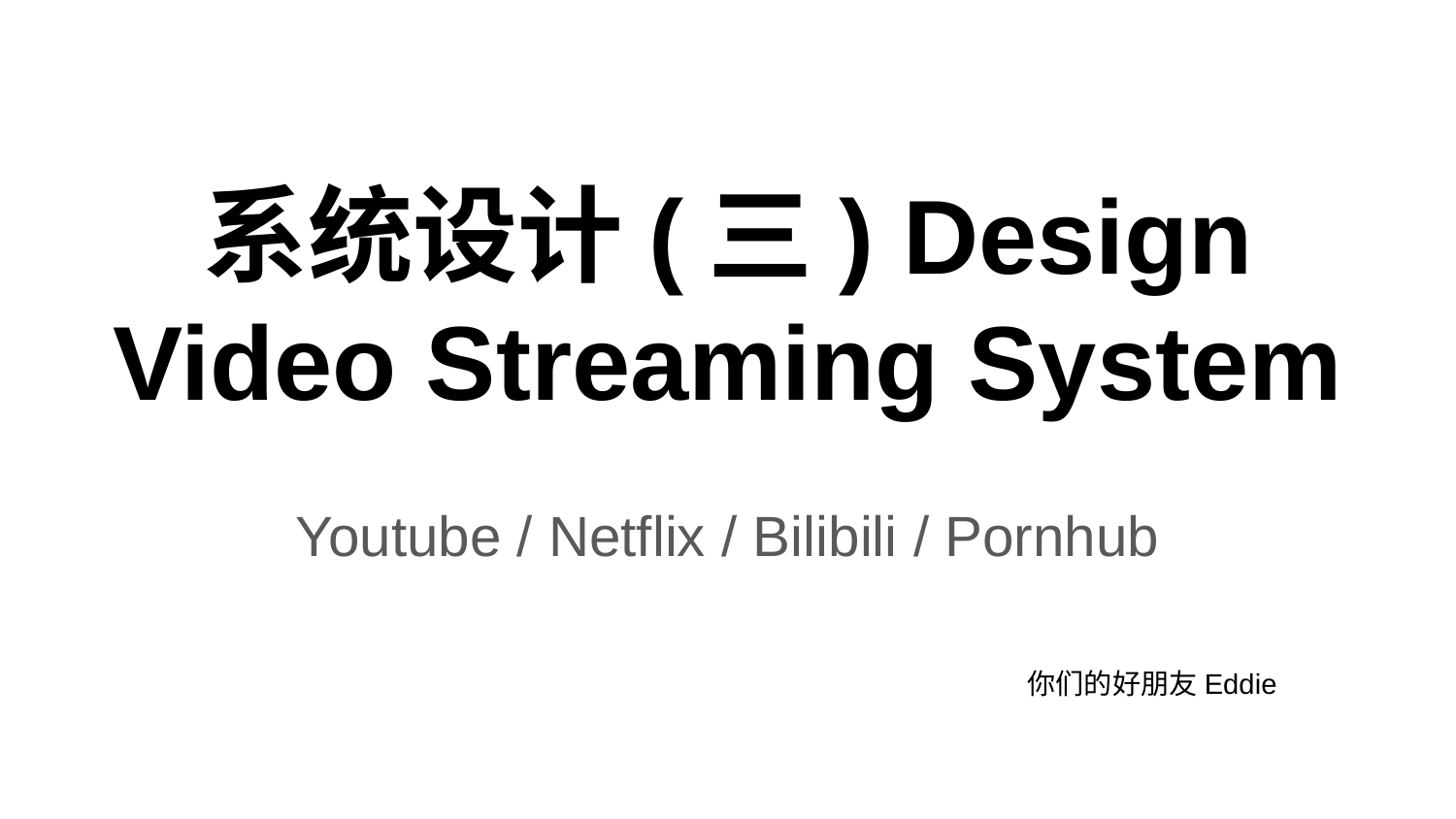

# 系统设计(三) Design Video Streaming System
Youtube / Netflix / Bilibili / Pornhub
你们的好朋友Eddie